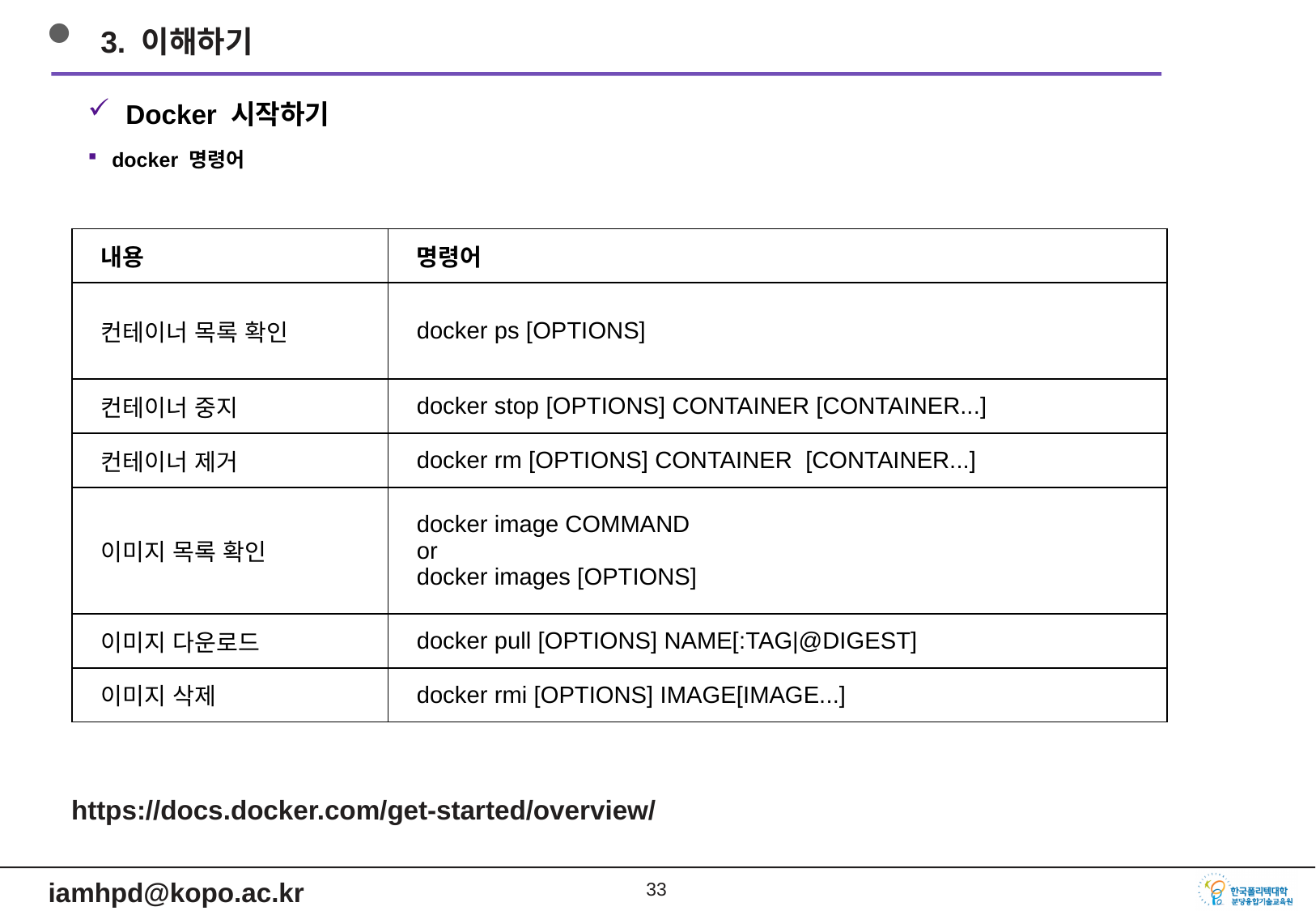

3. 이해하기
Docker 시작하기
docker 명령어

| 내용 | 명령어 |
| --- | --- |
| 컨테이너 목록 확인 | docker ps [OPTIONS] |
| 컨테이너 중지 | docker stop [OPTIONS] CONTAINER [CONTAINER...] |
| 컨테이너 제거 | docker rm [OPTIONS] CONTAINER [CONTAINER...] |
| 이미지 목록 확인 | docker image COMMAND or docker images [OPTIONS] |
| 이미지 다운로드 | docker pull [OPTIONS] NAME[:TAG|@DIGEST] |
| 이미지 삭제 | docker rmi [OPTIONS] IMAGE[IMAGE...] |
https://docs.docker.com/get-started/overview/
33